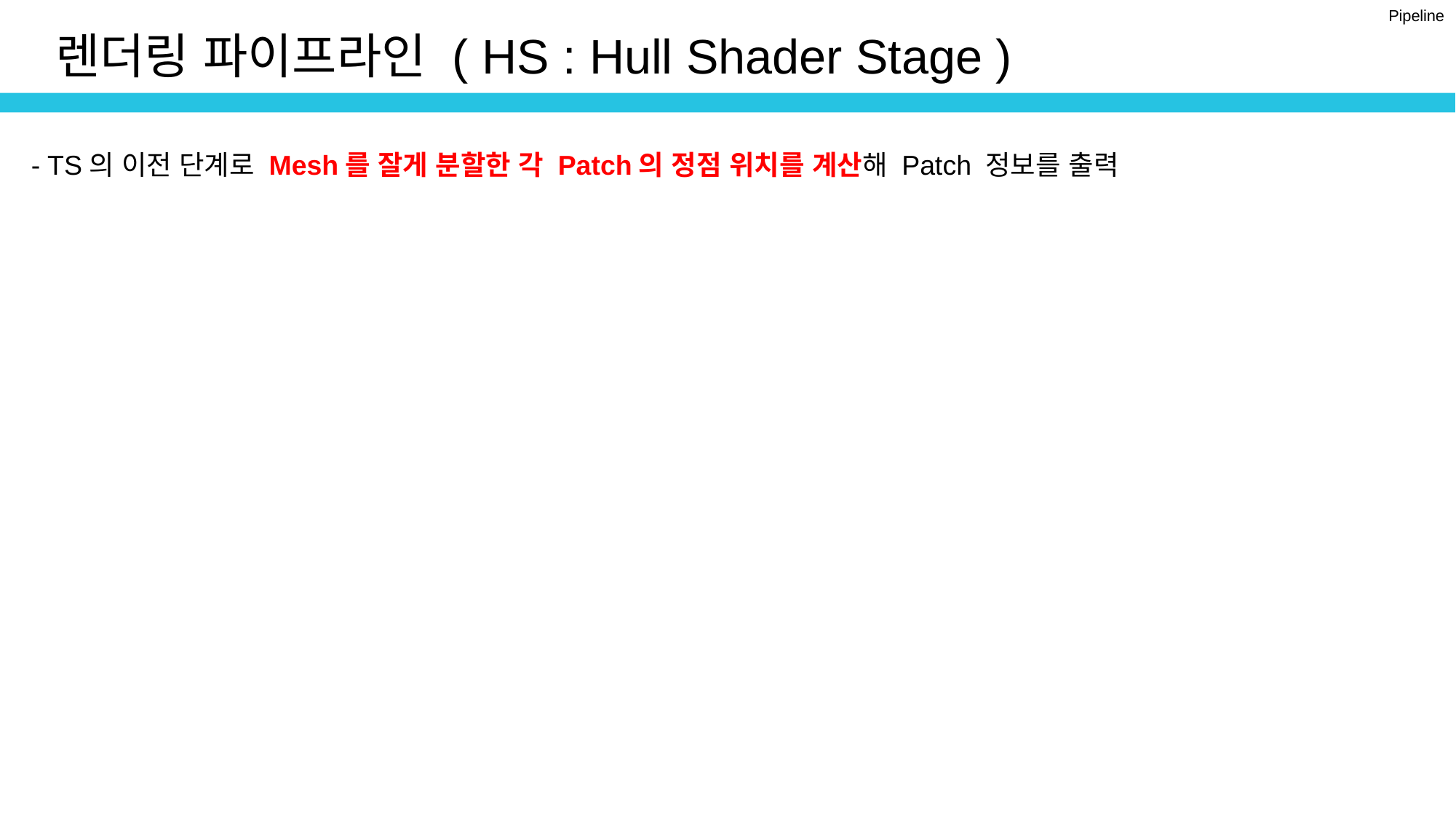

Pipeline
렌더링 파이프라인 ( HS : Hull Shader Stage )
- TS의 이전 단계로 Mesh를 잘게 분할한 각 Patch의 정점 위치를 계산해 Patch 정보를 출력